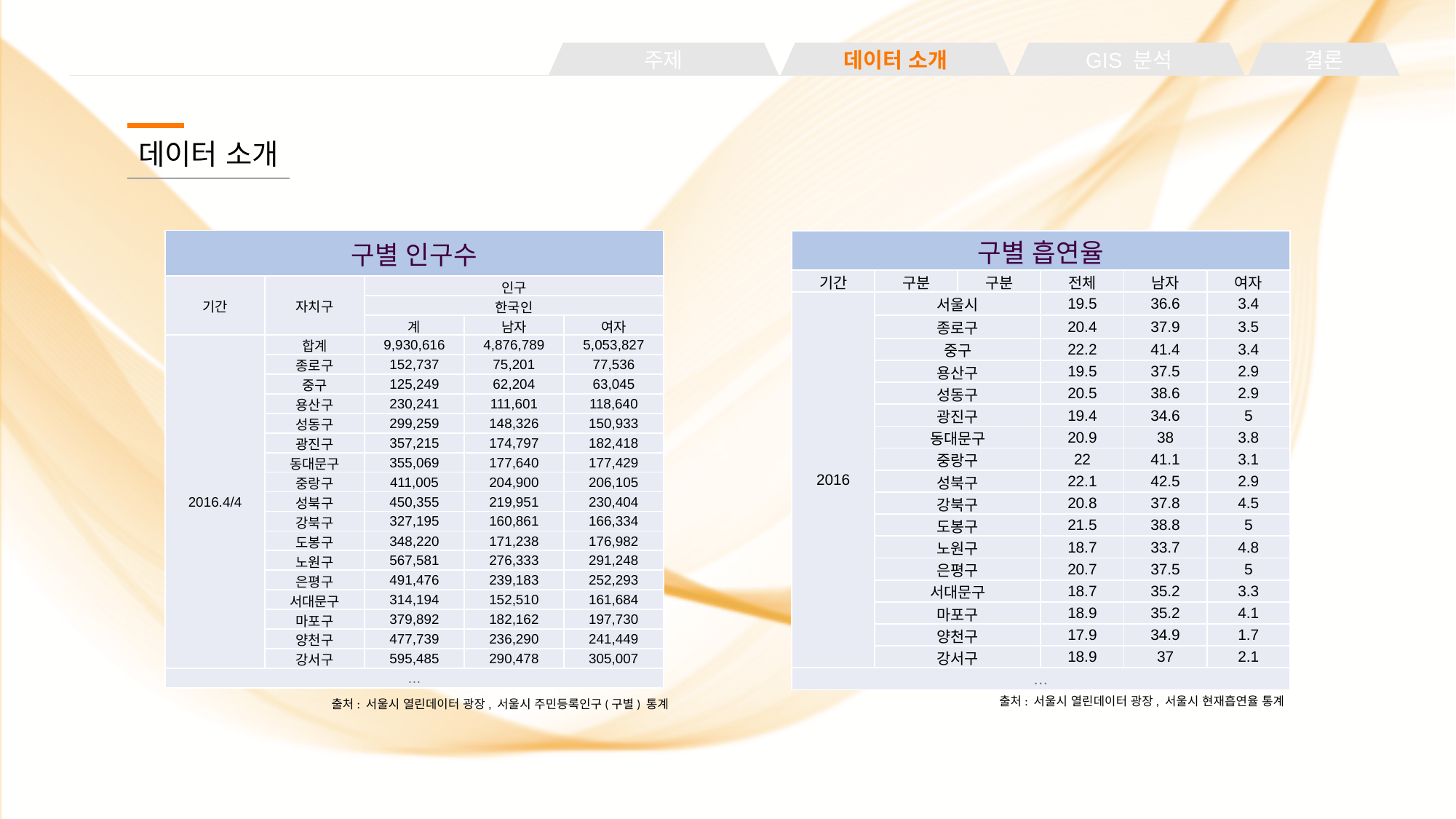

주제
데이터 소개
GIS 분석
결론

데이터 소개

| 구별 인구수 |  |  |  |  |
| --- | --- | --- | --- | --- |
| 기간 | 자치구 | 인구 |  |  |
|  |  | 한국인 |  |  |
|  |  | 계 | 남자 | 여자 |
| 2016.4/4 | 합계 | 9,930,616 | 4,876,789 | 5,053,827 |
|  | 종로구 | 152,737 | 75,201 | 77,536 |
|  | 중구 | 125,249 | 62,204 | 63,045 |
|  | 용산구 | 230,241 | 111,601 | 118,640 |
|  | 성동구 | 299,259 | 148,326 | 150,933 |
|  | 광진구 | 357,215 | 174,797 | 182,418 |
|  | 동대문구 | 355,069 | 177,640 | 177,429 |
|  | 중랑구 | 411,005 | 204,900 | 206,105 |
|  | 성북구 | 450,355 | 219,951 | 230,404 |
|  | 강북구 | 327,195 | 160,861 | 166,334 |
|  | 도봉구 | 348,220 | 171,238 | 176,982 |
|  | 노원구 | 567,581 | 276,333 | 291,248 |
|  | 은평구 | 491,476 | 239,183 | 252,293 |
|  | 서대문구 | 314,194 | 152,510 | 161,684 |
|  | 마포구 | 379,892 | 182,162 | 197,730 |
|  | 양천구 | 477,739 | 236,290 | 241,449 |
|  | 강서구 | 595,485 | 290,478 | 305,007 |
| … |  |  |  |  |
| 구별 흡연율 |  |  |  |  |  |
| --- | --- | --- | --- | --- | --- |
| 기간 | 구분 | 구분 | 전체 | 남자 | 여자 |
| 2016 | 서울시 |  | 19.5 | 36.6 | 3.4 |
|  | 종로구 |  | 20.4 | 37.9 | 3.5 |
|  | 중구 |  | 22.2 | 41.4 | 3.4 |
|  | 용산구 |  | 19.5 | 37.5 | 2.9 |
|  | 성동구 |  | 20.5 | 38.6 | 2.9 |
|  | 광진구 |  | 19.4 | 34.6 | 5 |
|  | 동대문구 |  | 20.9 | 38 | 3.8 |
|  | 중랑구 |  | 22 | 41.1 | 3.1 |
|  | 성북구 |  | 22.1 | 42.5 | 2.9 |
|  | 강북구 |  | 20.8 | 37.8 | 4.5 |
|  | 도봉구 |  | 21.5 | 38.8 | 5 |
|  | 노원구 |  | 18.7 | 33.7 | 4.8 |
|  | 은평구 |  | 20.7 | 37.5 | 5 |
|  | 서대문구 |  | 18.7 | 35.2 | 3.3 |
|  | 마포구 |  | 18.9 | 35.2 | 4.1 |
|  | 양천구 |  | 17.9 | 34.9 | 1.7 |
|  | 강서구 |  | 18.9 | 37 | 2.1 |
| … |  |  |  |  |  |
출처: 서울시 열린데이터 광장, 서울시 현재흡연율 통계
출처: 서울시 열린데이터 광장, 서울시 주민등록인구(구별) 통계